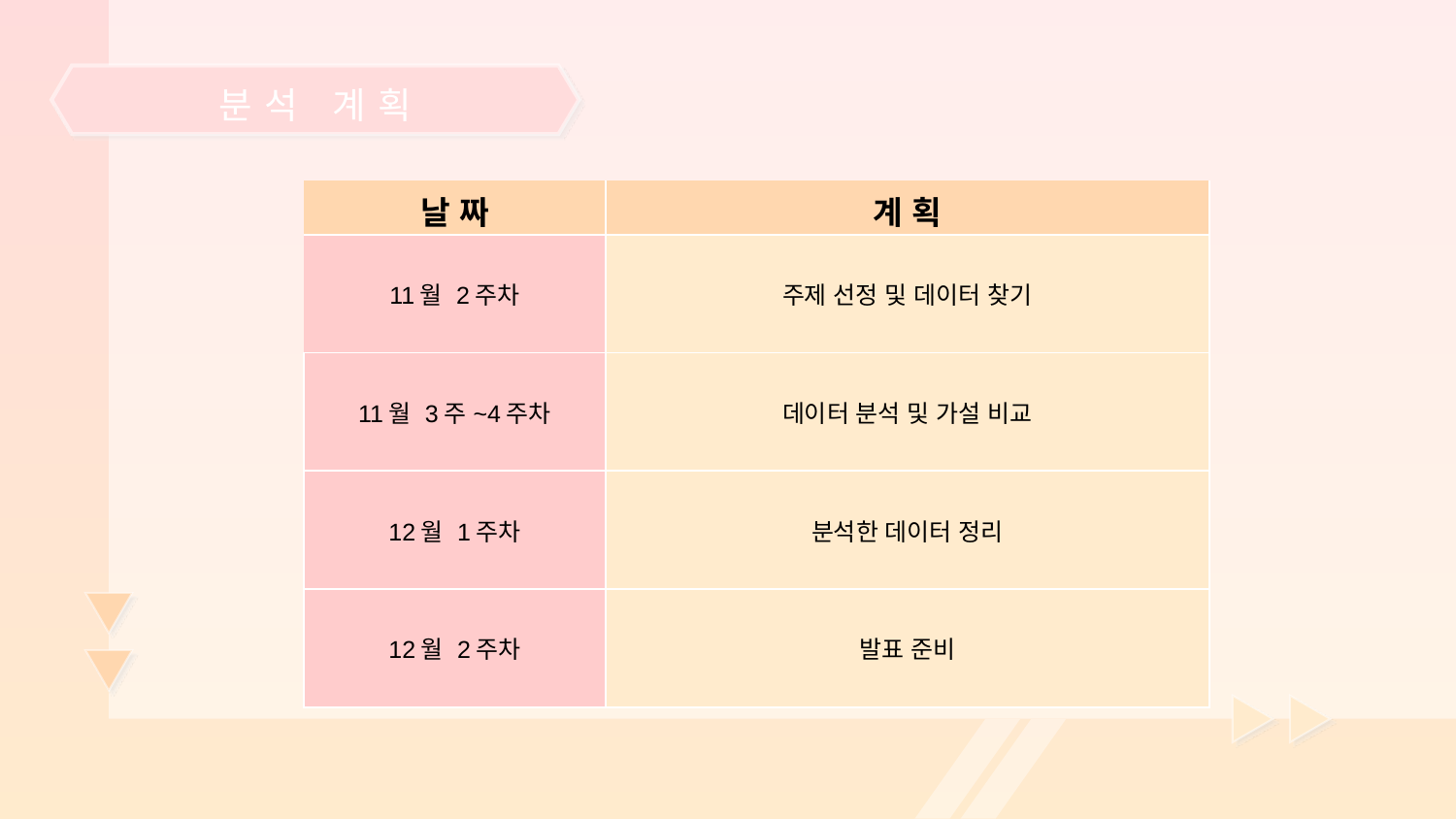

분석 계획
| 날 짜 | 계 획 |
| --- | --- |
| 11월 2주차 | 주제 선정 및 데이터 찾기 |
| 11월 3주~4주차 | 데이터 분석 및 가설 비교 |
| 12월 1주차 | 분석한 데이터 정리 |
| 12월 2주차 | 발표 준비 |